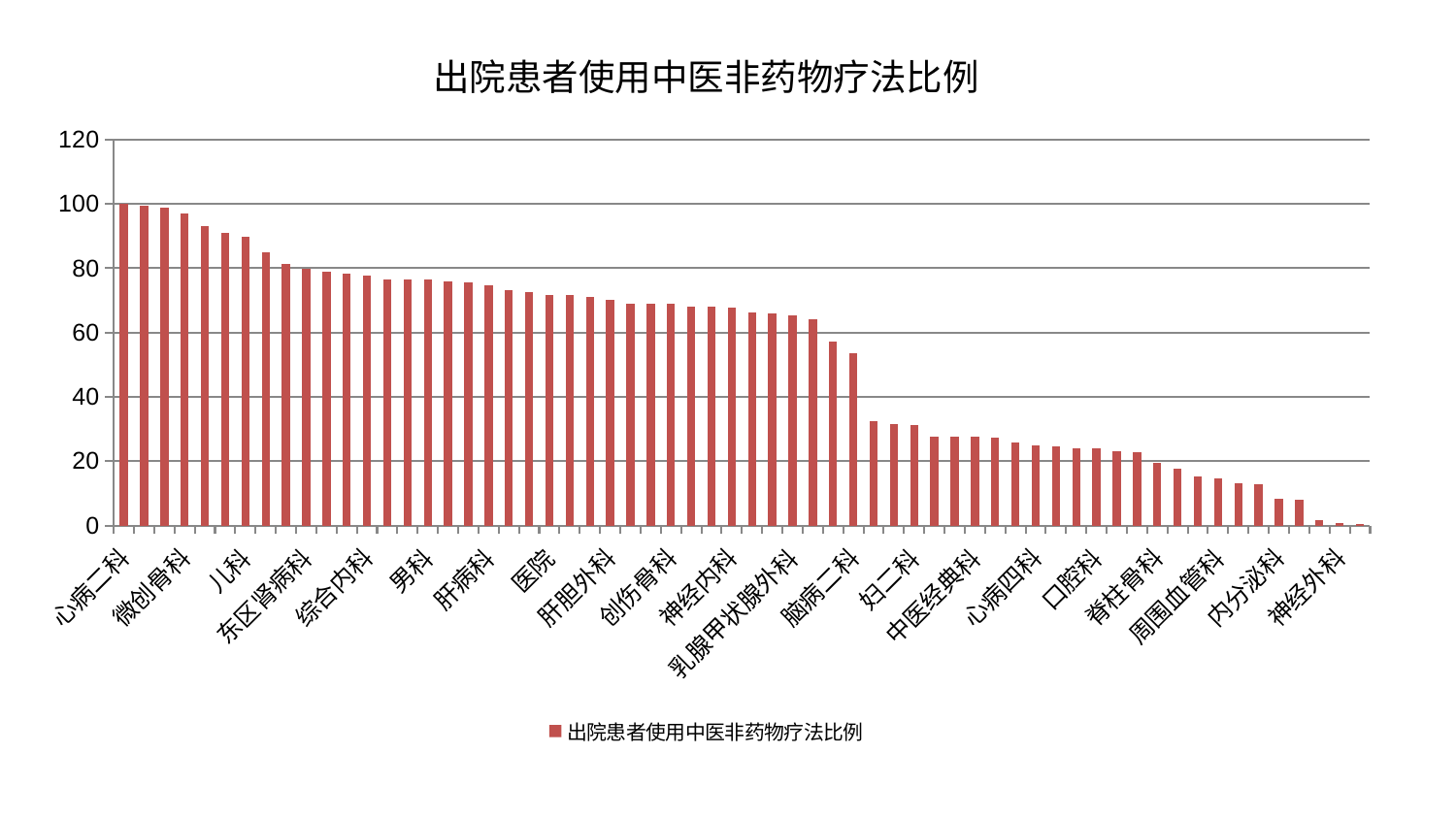

### Chart: 出院患者使用中医非药物疗法比例

| Category | 出院患者使用中医非药物疗法比例 |
|---|---|
| 心病二科 | 100.0 |
| 肛肠科 | 99.31232610789583 |
| 针灸科 | 98.98440879496928 |
| 微创骨科 | 97.17660043466537 |
| 西区重症医学科 | 92.9689301178391 |
| 妇科 | 90.90607323368197 |
| 儿科 | 89.6713103167782 |
| 小儿骨科 | 84.86566071741973 |
| 泌尿外科 | 81.19129542267495 |
| 东区肾病科 | 79.82140099196599 |
| 东区重症医学科 | 78.90032515475218 |
| 身心医学科 | 78.27367401436746 |
| 综合内科 | 77.85775546869793 |
| 脾胃科消化科合并 | 76.57088414853504 |
| 脑病三科 | 76.47823800044574 |
| 男科 | 76.45842530396061 |
| 小儿推拿科 | 75.82155794170978 |
| 耳鼻喉科 | 75.53754480067671 |
| 肝病科 | 74.57409861199162 |
| 骨科 | 73.04779532867273 |
| 心病一科 | 72.53116688656495 |
| 医院 | 71.60776052121774 |
| 老年医学科 | 71.5492128967979 |
| 眼科 | 71.07103523983903 |
| 肝胆外科 | 70.20603801413586 |
| 重症医学科 | 69.0394002457305 |
| 运动损伤骨科 | 68.99003091862977 |
| 创伤骨科 | 68.98138723536512 |
| 肿瘤内科 | 68.14363903962806 |
| 妇科妇二科合并 | 67.96182664904929 |
| 神经内科 | 67.6647095788621 |
| 胸外科 | 66.20310522530707 |
| 关节骨科 | 65.86703893831857 |
| 乳腺甲状腺外科 | 65.21578433153113 |
| 心病三科 | 64.23681291549856 |
| 消化内科 | 57.12180459657418 |
| 脑病二科 | 53.43553680352158 |
| 推拿科 | 32.429297275364455 |
| 普通外科 | 31.393055999173114 |
| 妇二科 | 31.276986996450894 |
| 中医外治中心 | 27.682625476771392 |
| 血液科 | 27.673025367261406 |
| 中医经典科 | 27.528808789832816 |
| 脾胃病科 | 27.246419551521925 |
| 肾病科 | 25.780115244273173 |
| 心病四科 | 24.909563081264263 |
| 呼吸内科 | 24.653255520669568 |
| 脑病一科 | 24.00370914818565 |
| 口腔科 | 23.974789060673892 |
| 风湿病科 | 23.173247513644938 |
| 肾脏内科 | 22.775471981857972 |
| 脊柱骨科 | 19.481831859573152 |
| 产科 | 17.599596993799132 |
| 心血管内科 | 15.258117340379636 |
| 周围血管科 | 14.690223781296522 |
| 皮肤科 | 13.060641883962655 |
| 美容皮肤科 | 12.696705186301832 |
| 内分泌科 | 8.232396000146327 |
| 显微骨科 | 7.872828717090743 |
| 康复科 | 1.7918391519906534 |
| 神经外科 | 0.6890519425381499 |
| 治未病中心 | 0.5799064586569768 |
217